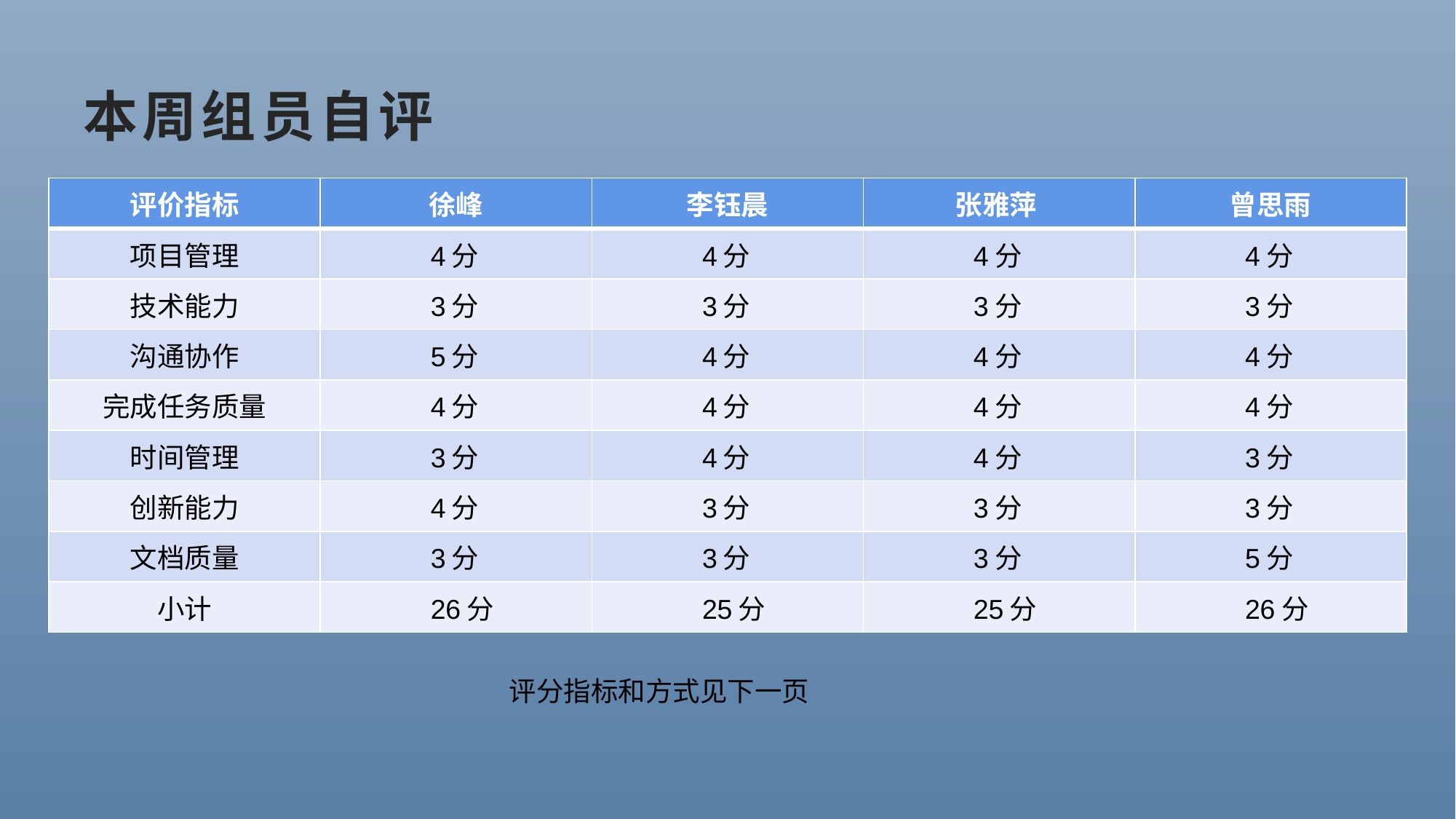

# 本周组员自评
| 评价指标 | 徐峰 | 李钰晨 | 张雅萍 | 曾思雨 |
| --- | --- | --- | --- | --- |
| 项目管理 | 4分 | 4分 | 4分 | 4分 |
| 技术能力 | 3分 | 3分 | 3分 | 3分 |
| 沟通协作 | 5分 | 4分 | 4分 | 4分 |
| 完成任务质量 | 4分 | 4分 | 4分 | 4分 |
| 时间管理 | 3分 | 4分 | 4分 | 3分 |
| 创新能力 | 4分 | 3分 | 3分 | 3分 |
| 文档质量 | 3分 | 3分 | 3分 | 5分 |
| 小计 | 26分 | 25分 | 25分 | 26分 |
评分指标和方式见下一页